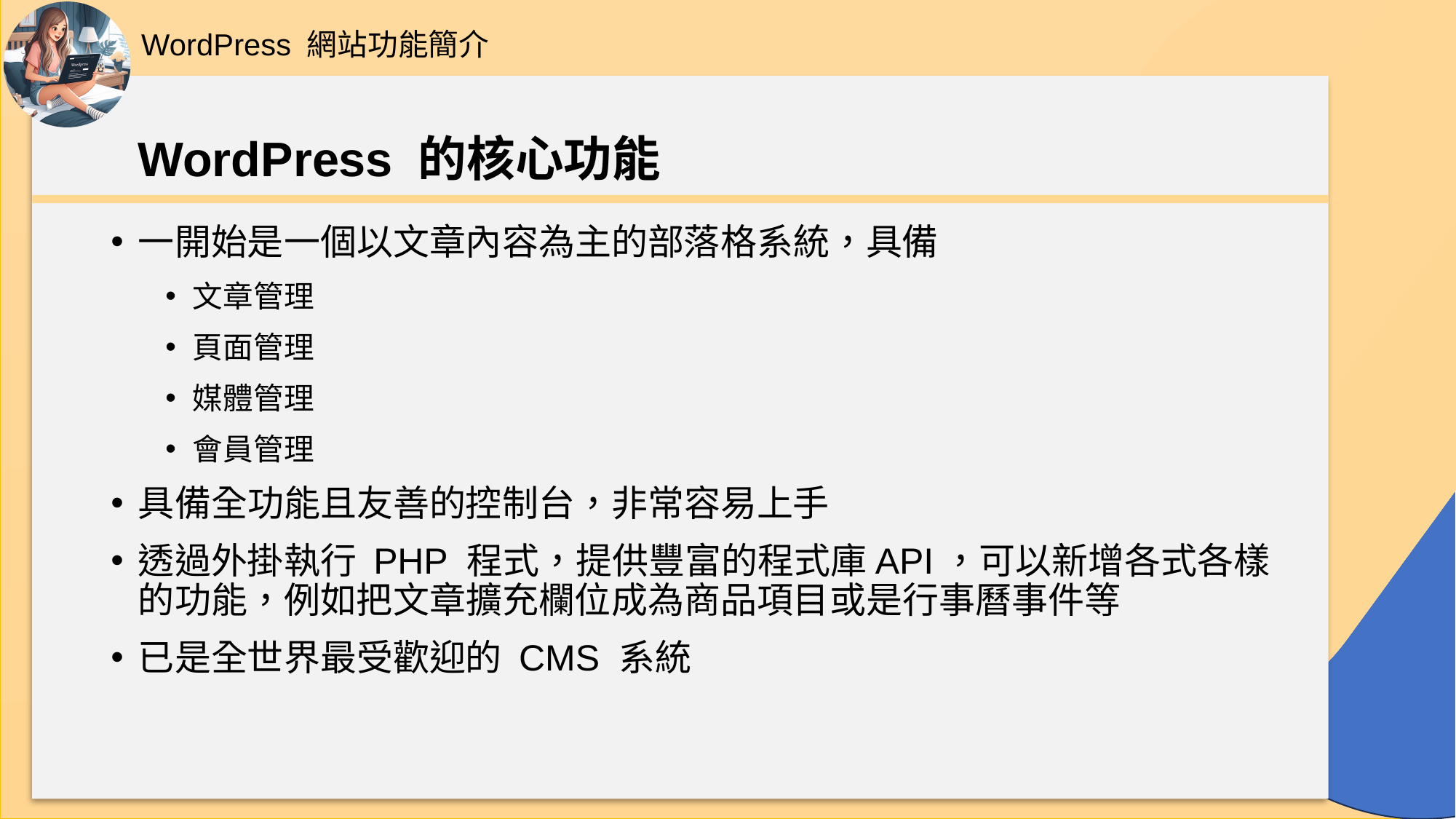

WordPress 網站功能簡介

# WordPress 的核心功能

一開始是一個以文章內容為主的部落格系統，具備
文章管理
頁面管理
媒體管理
會員管理
具備全功能且友善的控制台，非常容易上手
透過外掛執行 PHP 程式，提供豐富的程式庫API，可以新增各式各樣的功能，例如把文章擴充欄位成為商品項目或是行事曆事件等
已是全世界最受歡迎的 CMS 系統
42